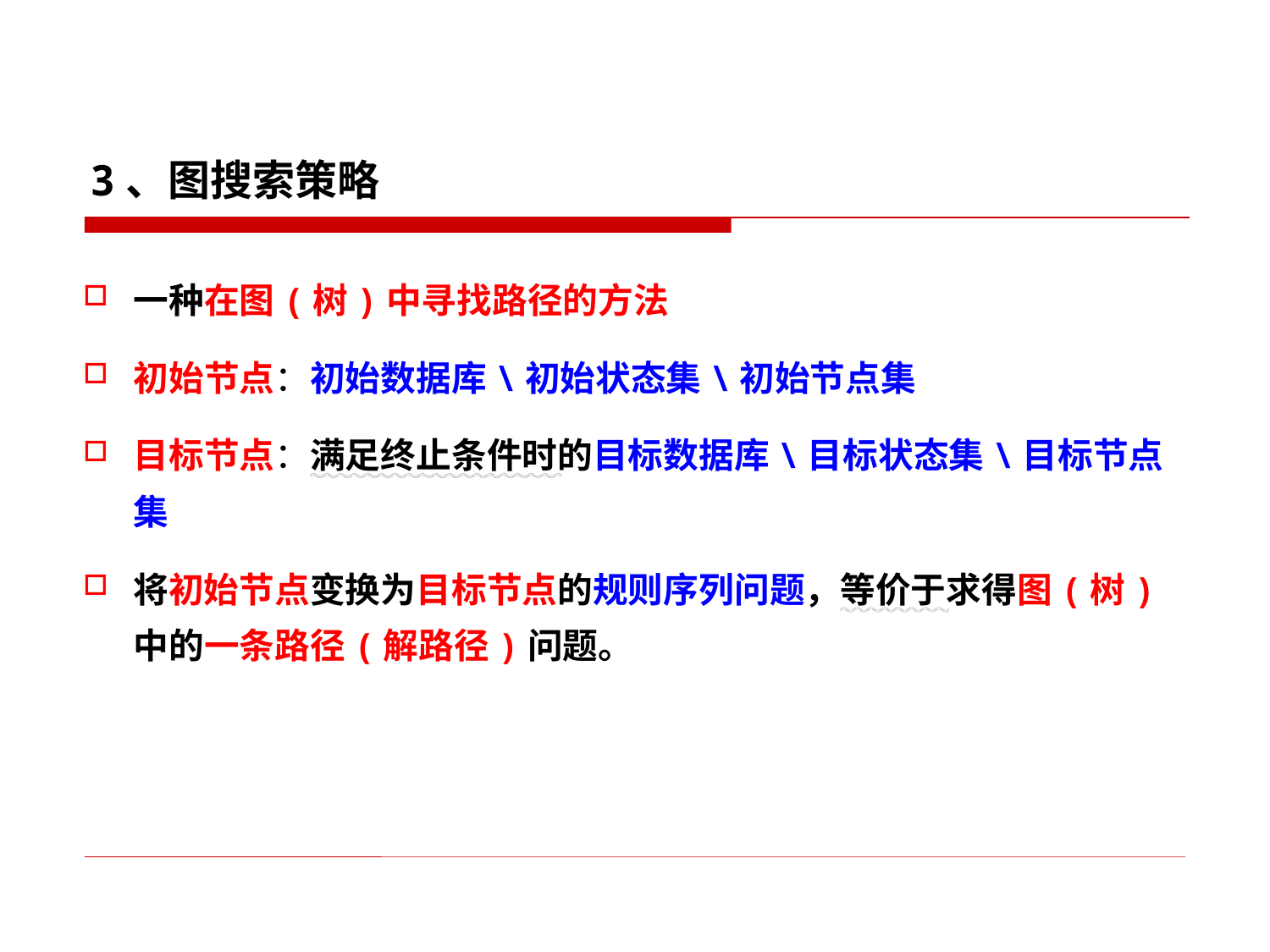

3、图搜索策略
一种在图(树)中寻找路径的方法
初始节点：初始数据库\初始状态集\初始节点集
目标节点：满足终止条件时的目标数据库\目标状态集\目标节点集
将初始节点变换为目标节点的规则序列问题，等价于求得图(树)中的一条路径(解路径)问题。